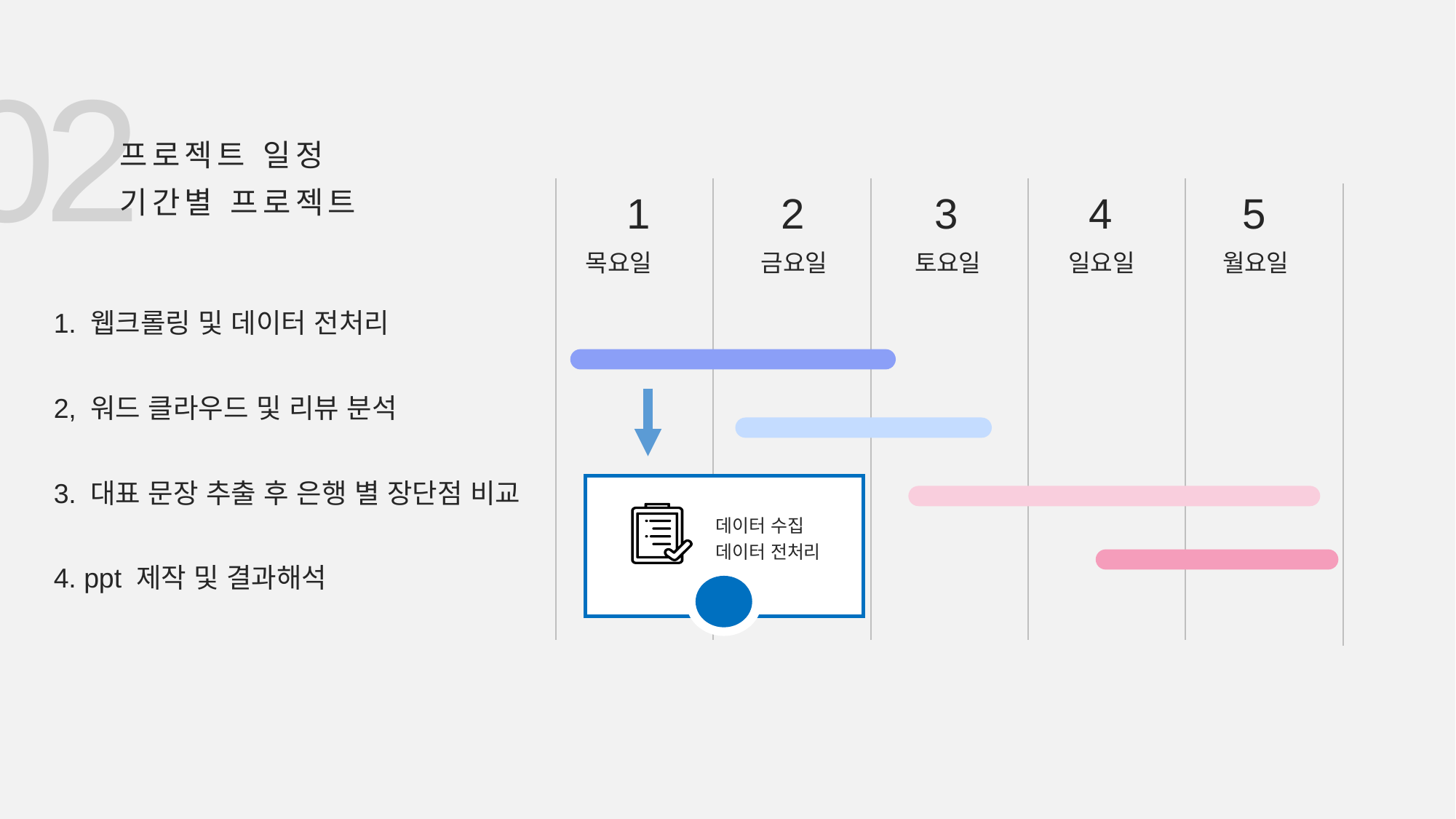

02
프로젝트 일정
기간별 프로젝트
1
목요일
2
금요일
3
토요일
4
일요일
5
월요일
  1. 웹크롤링 및 데이터 전처리

  2, 워드 클라우드 및 리뷰 분석

  3. 대표 문장 추출 후 은행 별 장단점 비교

  4. ppt 제작 및 결과해석

데이터 수집
데이터 전처리

01